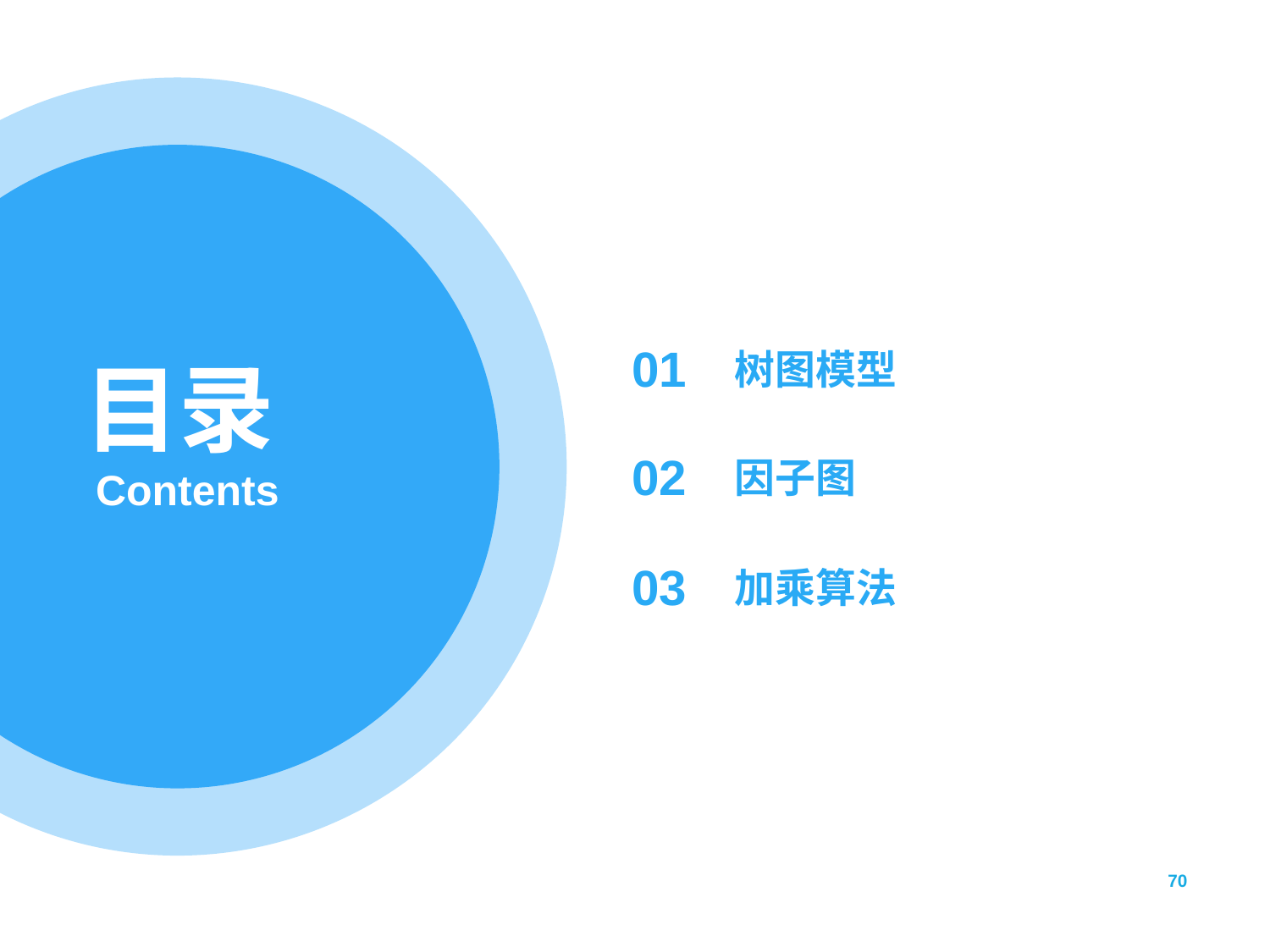

01
树图模型
02
因子图
03
加乘算法
70